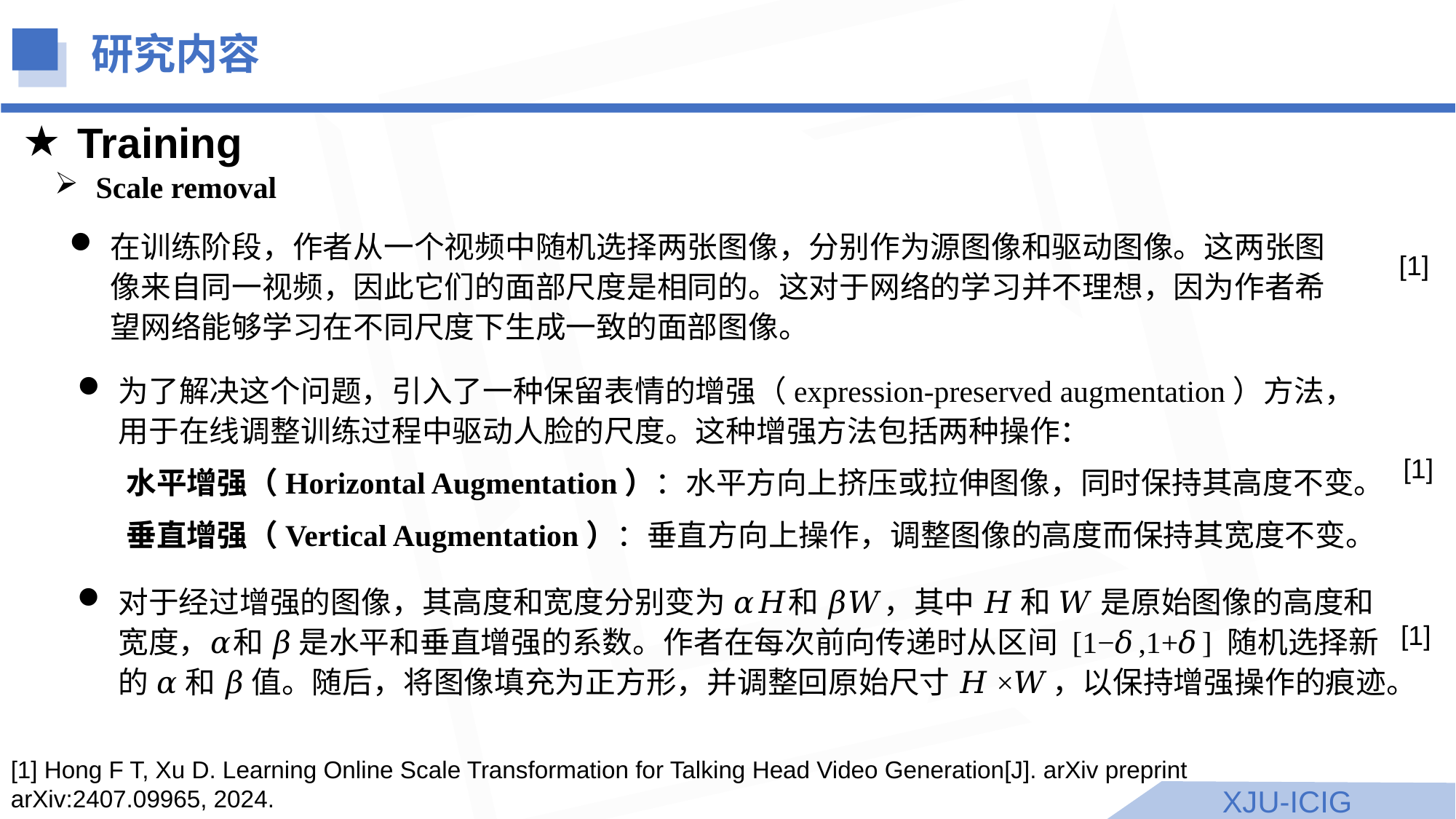

研究内容

Training
Scale removal
在训练阶段，作者从一个视频中随机选择两张图像，分别作为源图像和驱动图像。这两张图像来自同一视频，因此它们的面部尺度是相同的。这对于网络的学习并不理想，因为作者希望网络能够学习在不同尺度下生成一致的面部图像。
[1]
为了解决这个问题，引入了一种保留表情的增强（expression-preserved augmentation）方法，用于在线调整训练过程中驱动人脸的尺度。这种增强方法包括两种操作：
      水平增强（Horizontal Augmentation）：水平方向上挤压或拉伸图像，同时保持其高度不变。
      垂直增强（Vertical Augmentation）：垂直方向上操作，调整图像的高度而保持其宽度不变。
[1]
对于经过增强的图像，其高度和宽度分别变为 𝛼𝐻和 𝛽𝑊，其中 𝐻 和 𝑊 是原始图像的高度和宽度，𝛼和 𝛽 是水平和垂直增强的系数。作者在每次前向传递时从区间 [1−𝛿,1+𝛿] 随机选择新的 𝛼 和 𝛽 值。随后，将图像填充为正方形，并调整回原始尺寸 𝐻×𝑊，以保持增强操作的痕迹。
[1]
[1] Hong F T, Xu D. Learning Online Scale Transformation for Talking Head Video Generation[J]. arXiv preprint arXiv:2407.09965, 2024.
XJU-ICIG